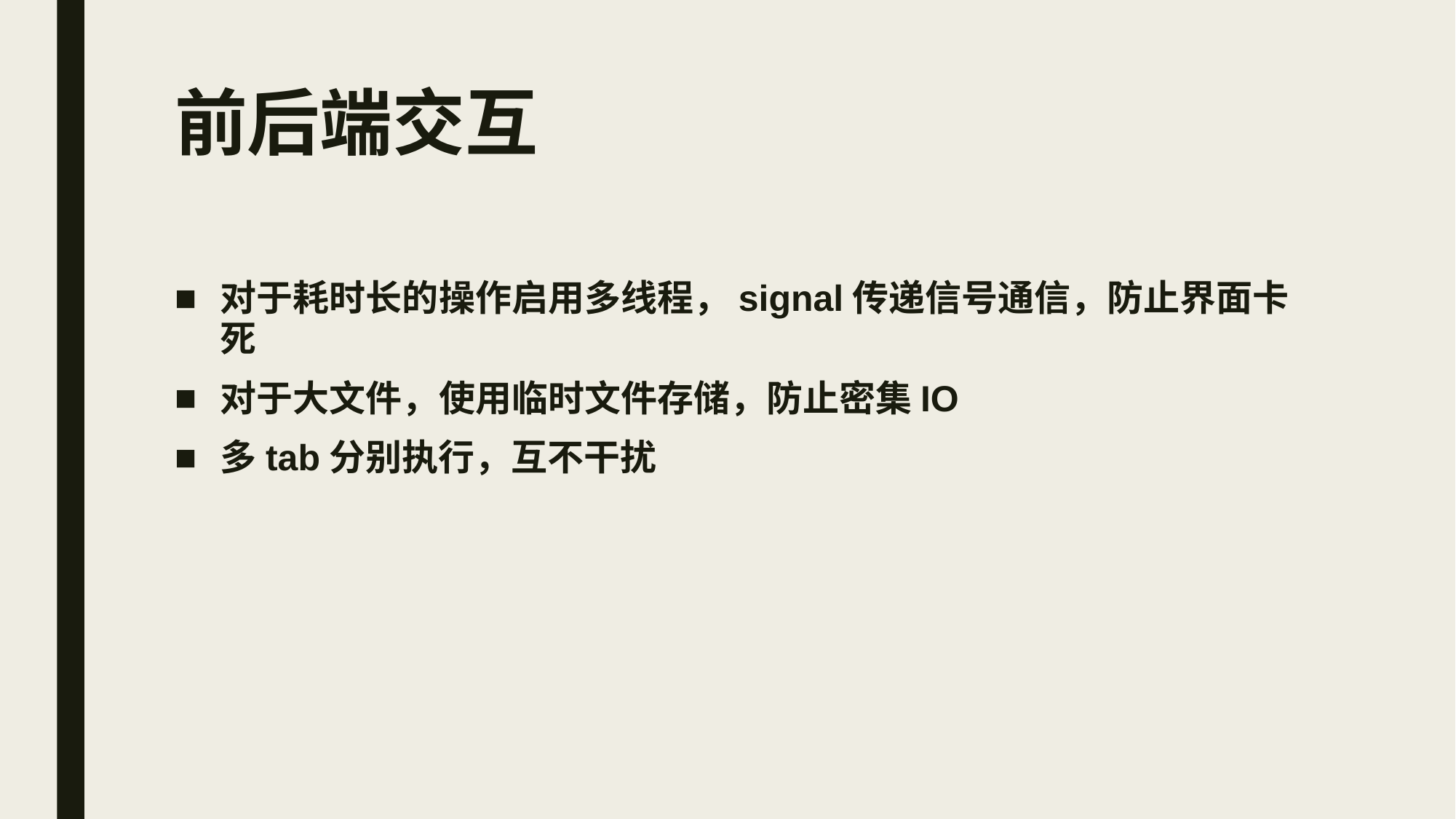

# 前后端交互
对于耗时长的操作启用多线程，signal传递信号通信，防止界面卡死
对于大文件，使用临时文件存储，防止密集IO
多tab分别执行，互不干扰